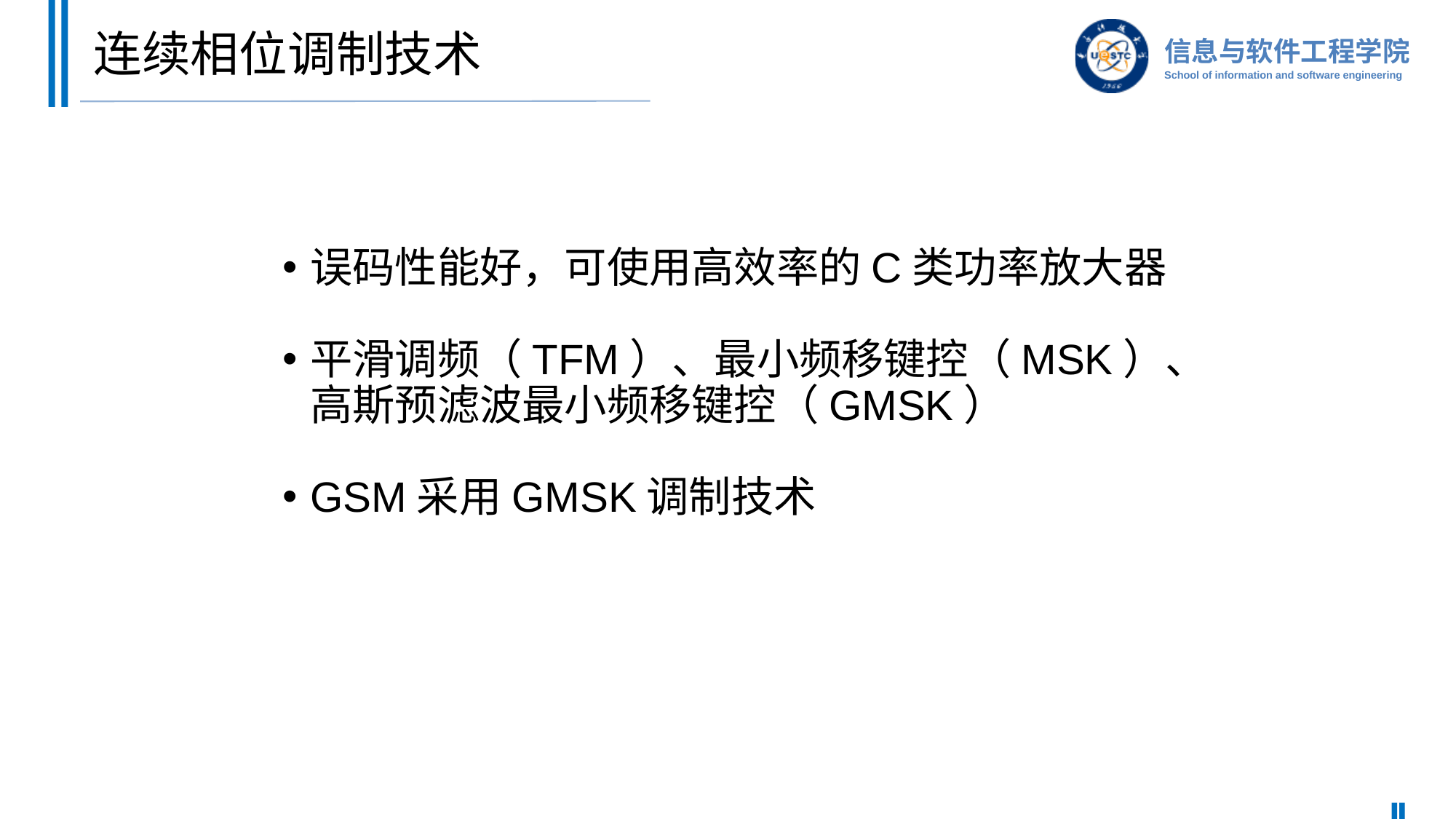

# 连续相位调制技术
误码性能好，可使用高效率的C类功率放大器

平滑调频（TFM）、最小频移键控（MSK）、高斯预滤波最小频移键控（GMSK）

GSM采用GMSK调制技术